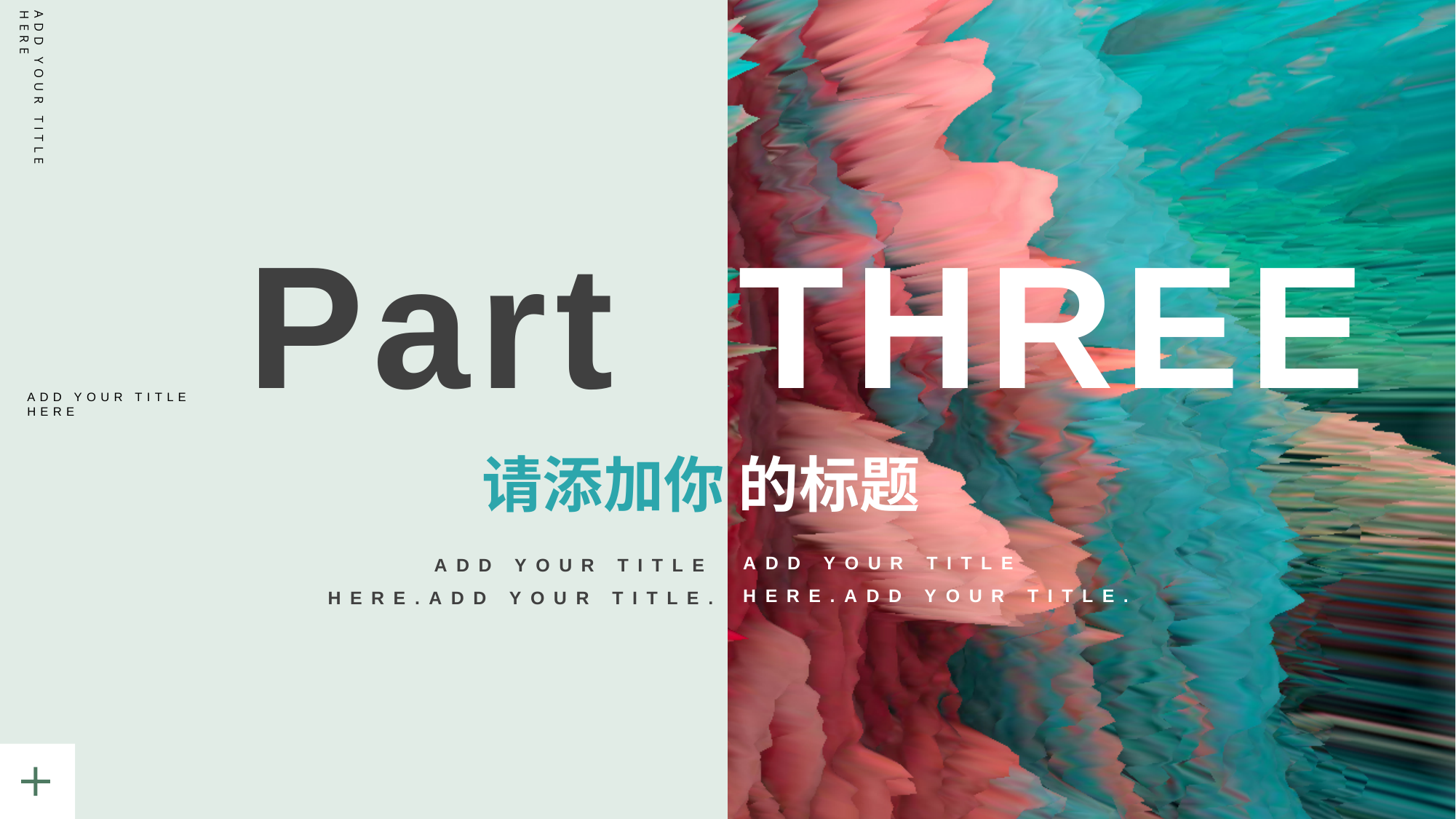

ADD YOUR TITLE HERE
Part  THREE
ADD YOUR TITLE HERE
请添加你 的标题
ADD YOUR TITLE HERE.ADD YOUR TITLE.
ADD YOUR TITLE HERE.ADD YOUR TITLE.